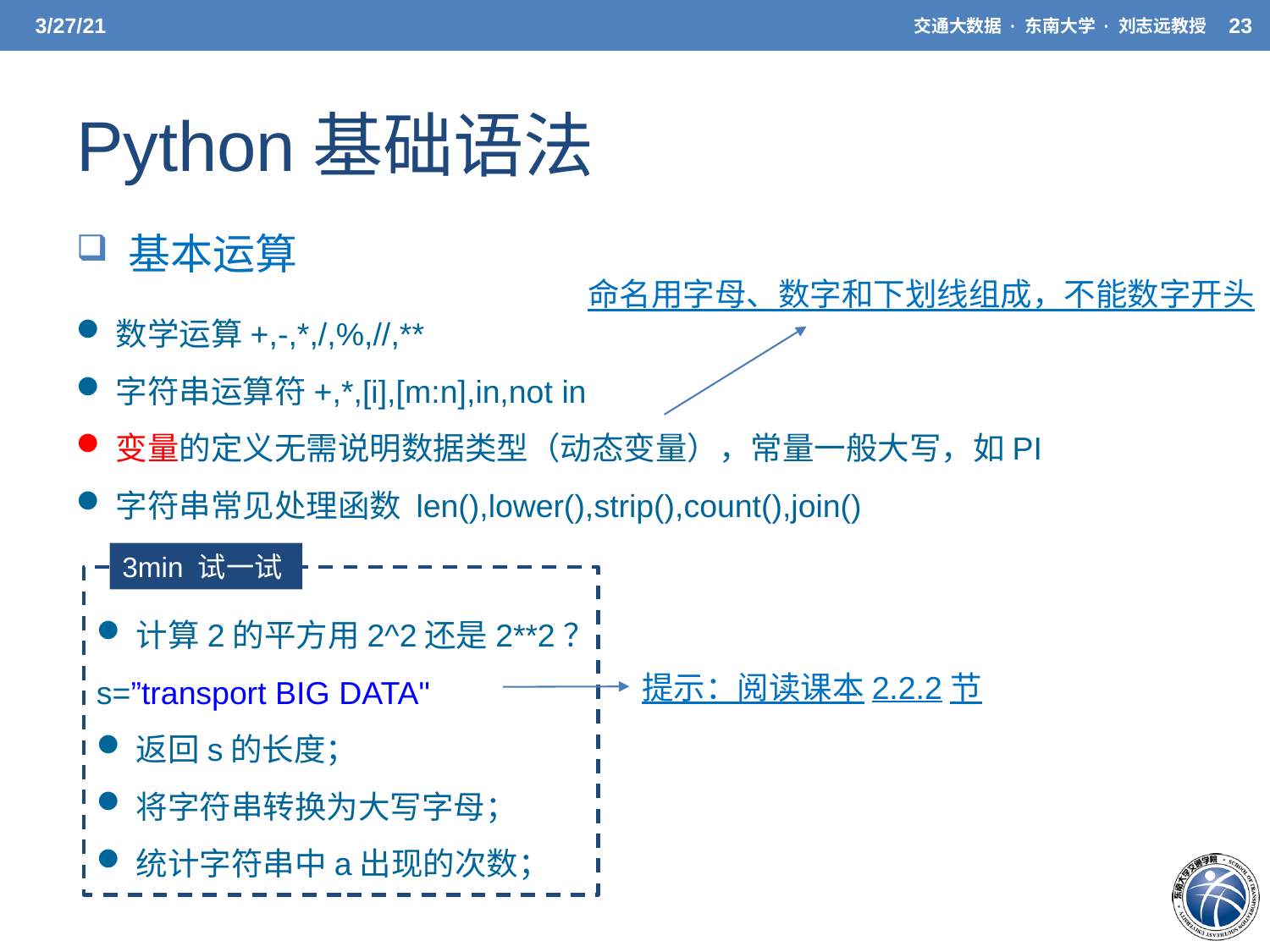

3/27/21
交通大数据 · 东南大学 · 刘志远教授
23
# Python基础语法
 基本运算
命名用字母、数字和下划线组成，不能数字开头
数学运算+,-,*,/,%,//,**
字符串运算符+,*,[i],[m:n],in,not in
变量的定义无需说明数据类型（动态变量），常量一般大写，如PI
字符串常见处理函数 len(),lower(),strip(),count(),join()
3min 试一试

计算2的平方用2^2还是2**2？
s=”transport BIG DATA"
返回s的长度；
将字符串转换为大写字母；
统计字符串中a出现的次数；

提示：阅读课本2.2.2节